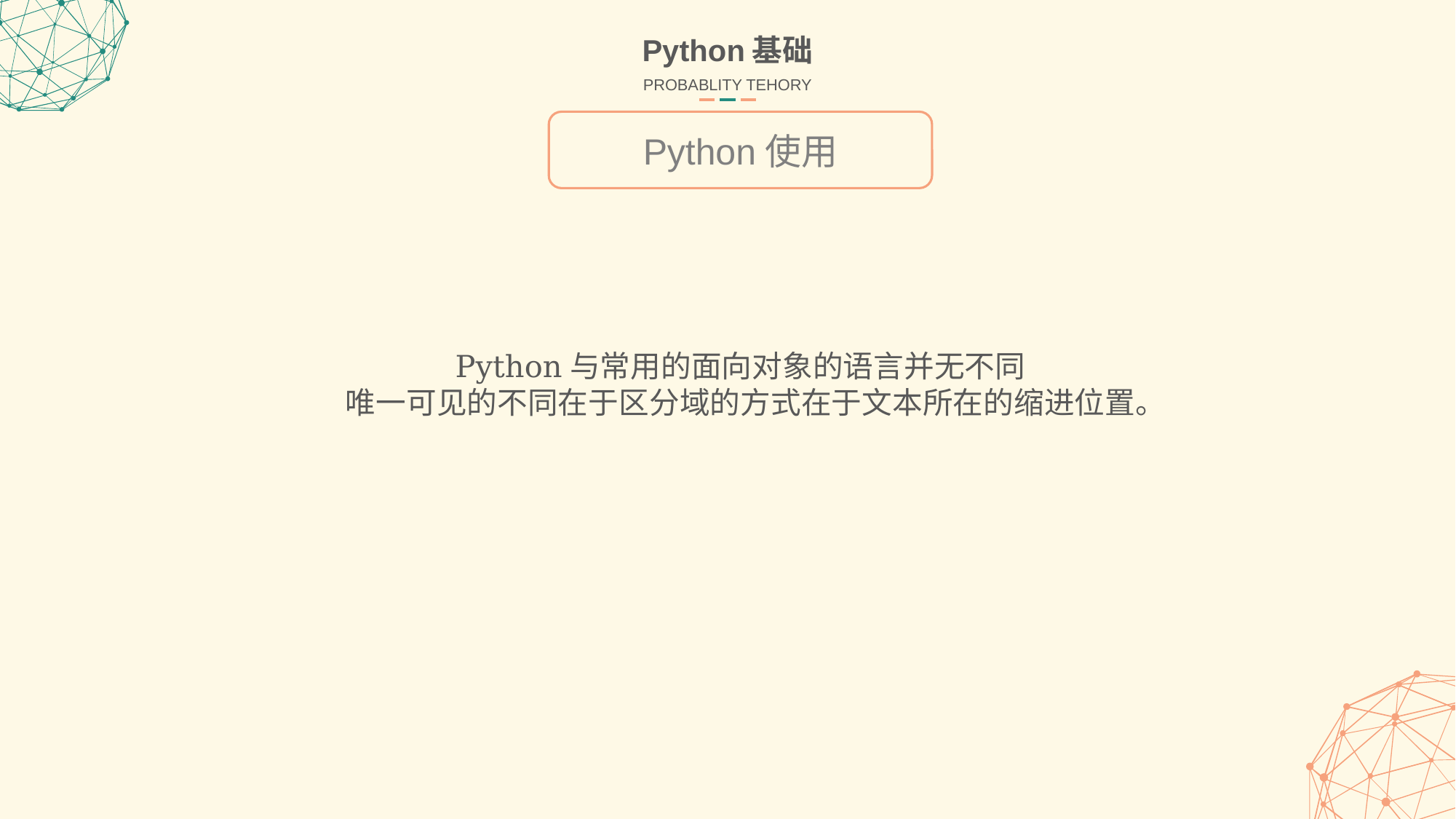

Python基础
PROBABLITY TEHORY
Python使用
Python与常用的面向对象的语言并无不同
唯一可见的不同在于区分域的方式在于文本所在的缩进位置。